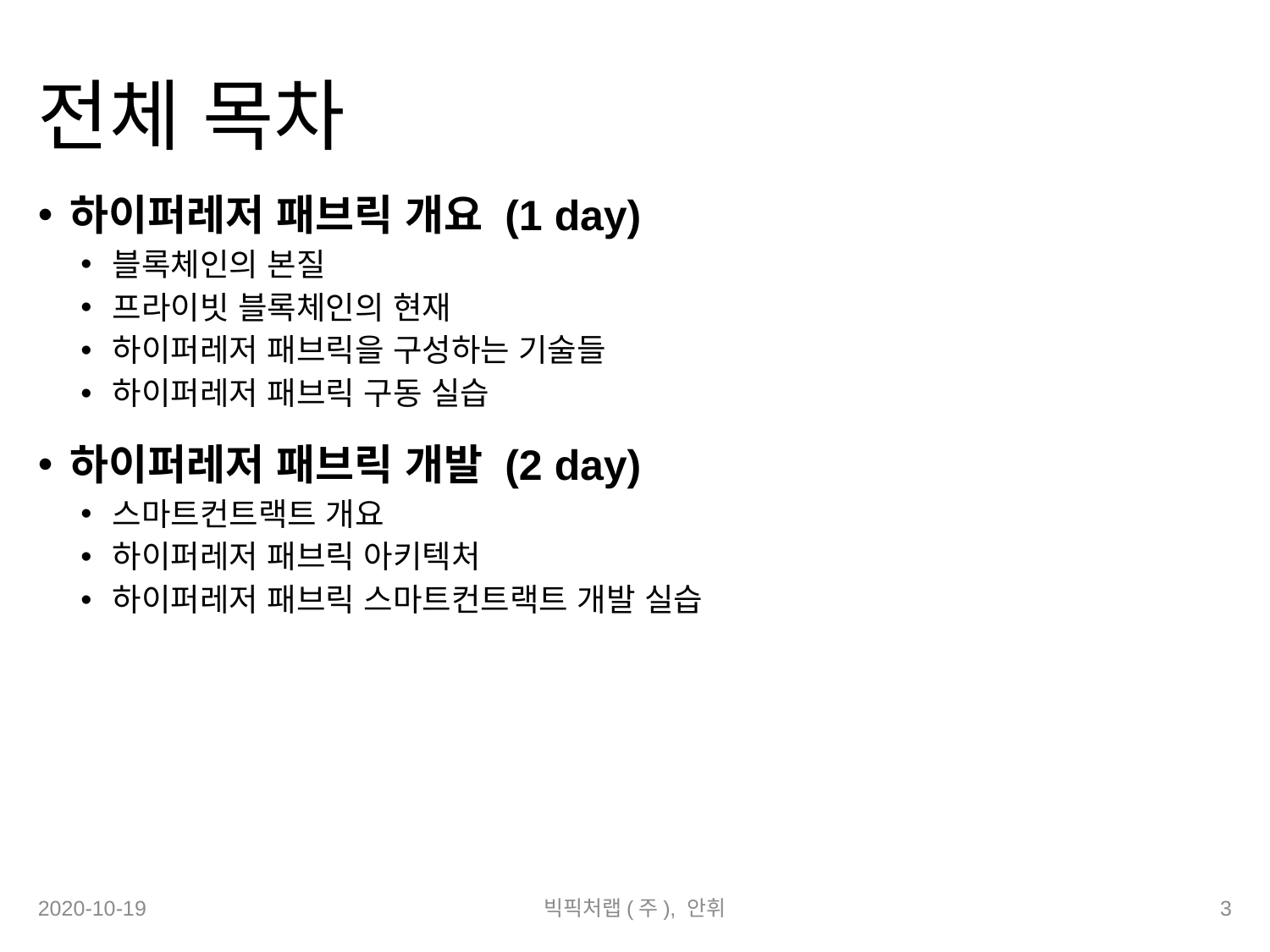

# 전체 목차
하이퍼레저 패브릭 개요 (1 day)
블록체인의 본질
프라이빗 블록체인의 현재
하이퍼레저 패브릭을 구성하는 기술들
하이퍼레저 패브릭 구동 실습
하이퍼레저 패브릭 개발 (2 day)
스마트컨트랙트 개요
하이퍼레저 패브릭 아키텍처
하이퍼레저 패브릭 스마트컨트랙트 개발 실습
3
2020-10-19
빅픽처랩(주), 안휘